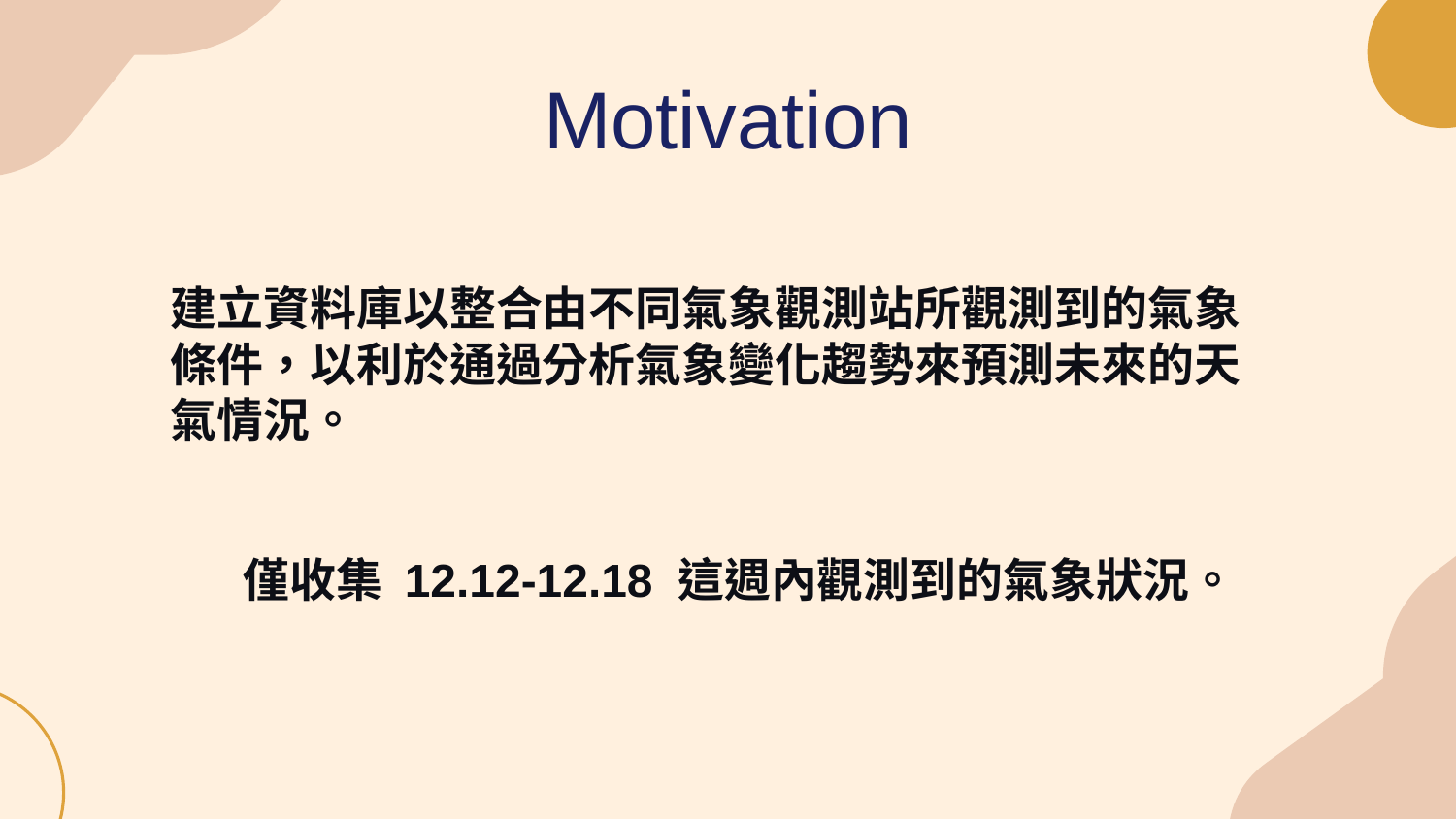

# Motivation
建立資料庫以整合由不同氣象觀測站所觀測到的氣象條件，以利於通過分析氣象變化趨勢來預測未來的天氣情況。

僅收集 12.12-12.18 這週內觀測到的氣象狀況。